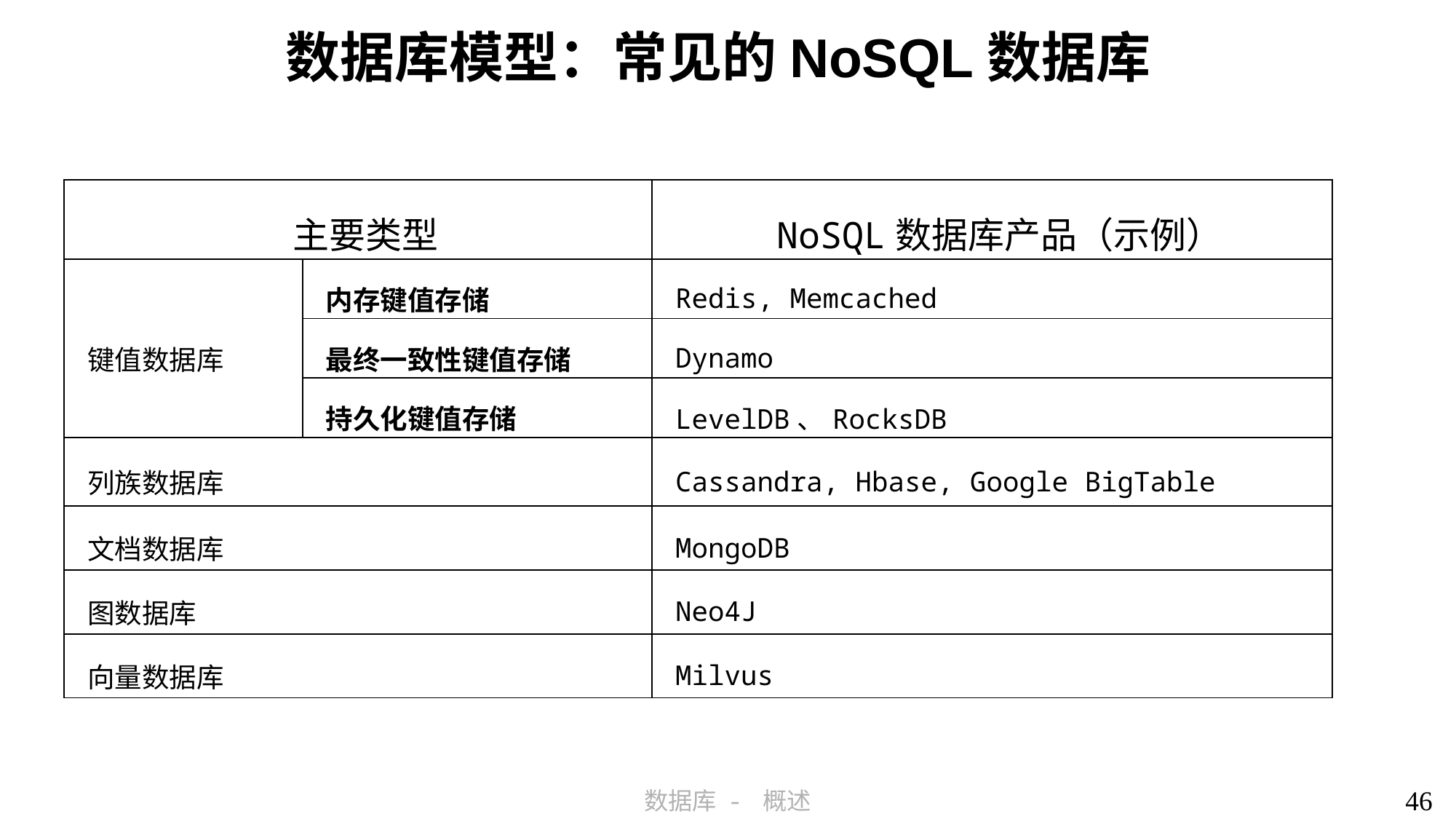

数据库模型：常见的NoSQL数据库
| 主要类型 |  | NoSQL数据库产品（示例） |
| --- | --- | --- |
| 键值数据库 | 内存键值存储 | Redis, Memcached |
|  | 最终一致性键值存储 | Dynamo |
|  | 持久化键值存储 | LevelDB、RocksDB |
| 列族数据库 |  | Cassandra, Hbase, Google BigTable |
| 文档数据库 |  | MongoDB |
| 图数据库 |  | Neo4J |
| 向量数据库 |  | Milvus |
46
数据库 - 概述